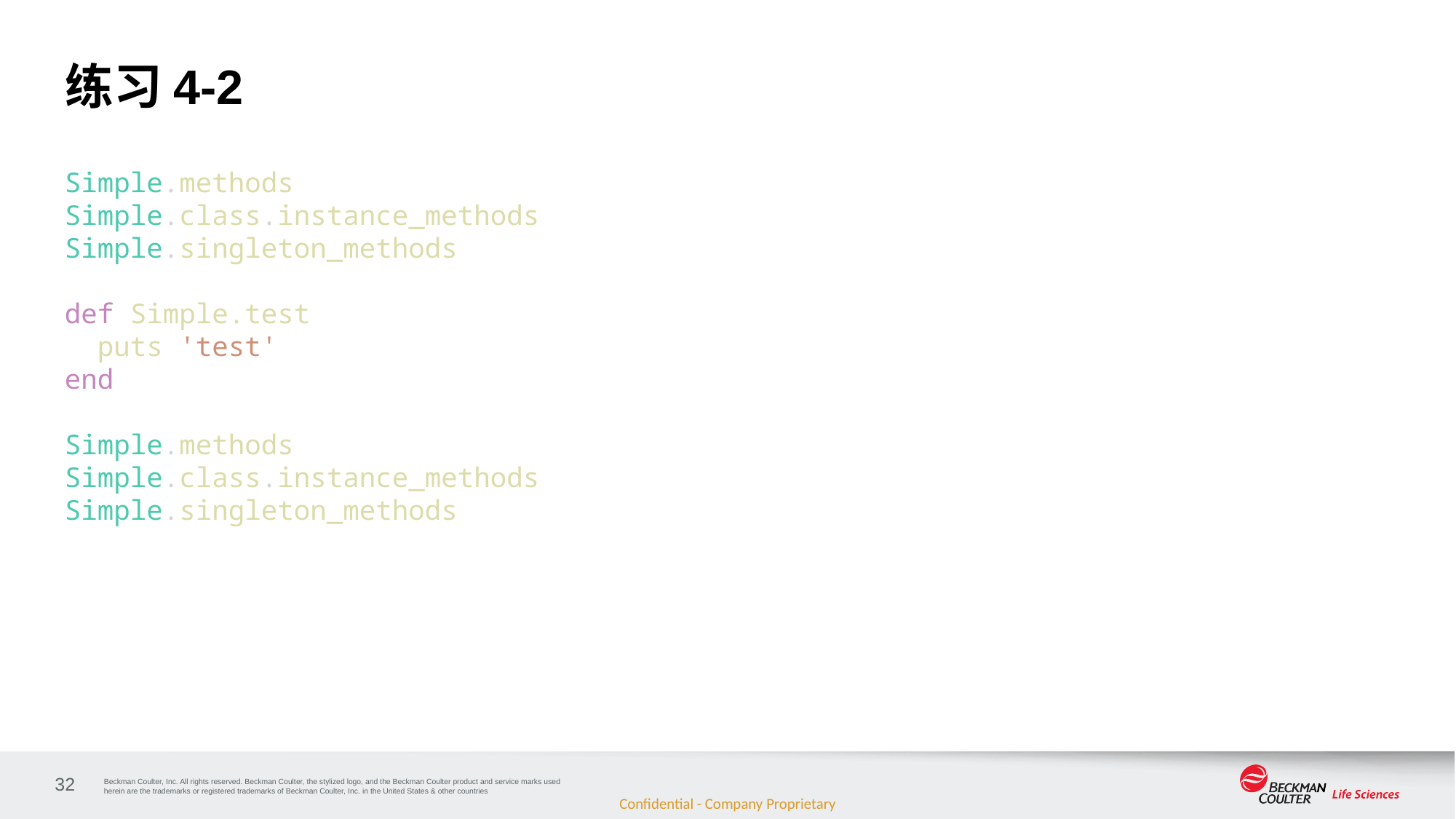

# 练习4-2
Simple.methods
Simple.class.instance_methods
Simple.singleton_methods
def Simple.test
  puts 'test'
end
Simple.methods
Simple.class.instance_methods
Simple.singleton_methods